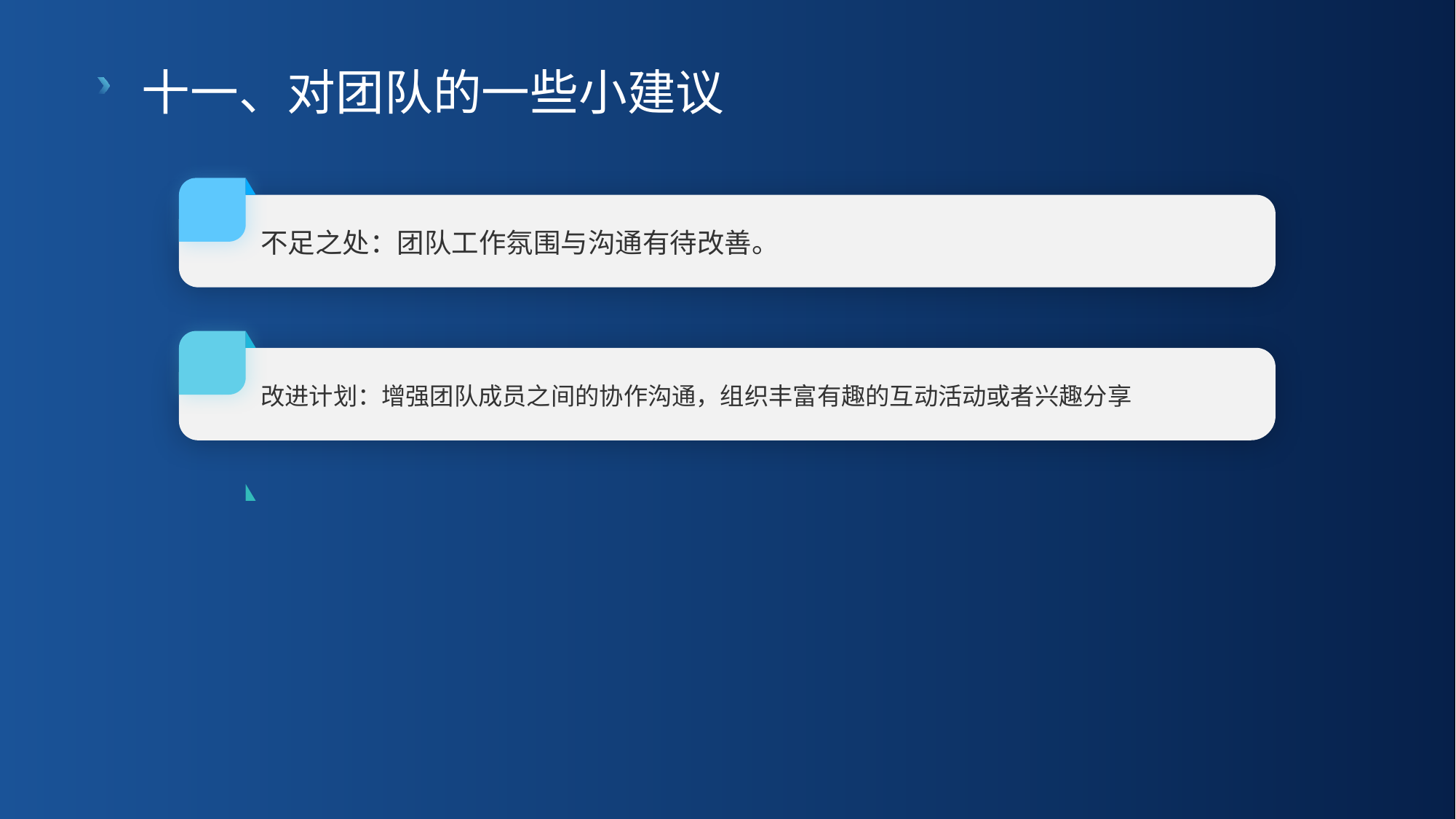

十一、对团队的一些小建议

不足之处：团队工作氛围与沟通有待改善。

改进计划：增强团队成员之间的协作沟通，组织丰富有趣的互动活动或者兴趣分享